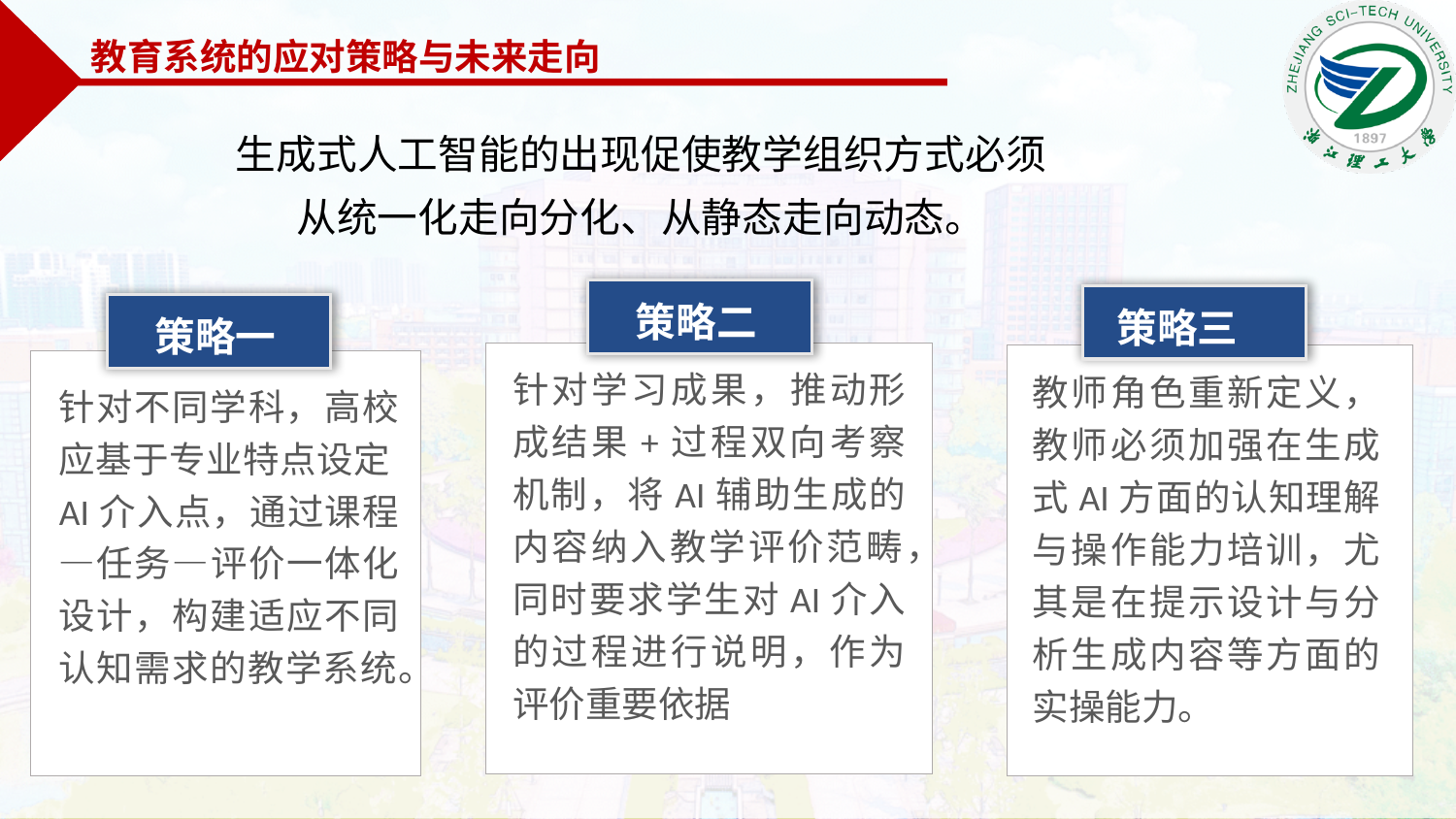

教育系统的应对策略与未来走向

生成式人工智能的出现促使教学组织方式必须
从统一化走向分化、从静态走向动态。

策略二
策略三

策略一

针对学习成果，推动形成结果+过程双向考察机制，将AI辅助生成的内容纳入教学评价范畴，同时要求学生对AI介入的过程进行说明，作为评价重要依据
教师角色重新定义，教师必须加强在生成式AI方面的认知理解与操作能力培训，尤其是在提示设计与分析生成内容等方面的实操能力。
针对不同学科，高校应基于专业特点设定AI介入点，通过课程—任务—评价一体化设计，构建适应不同认知需求的教学系统。